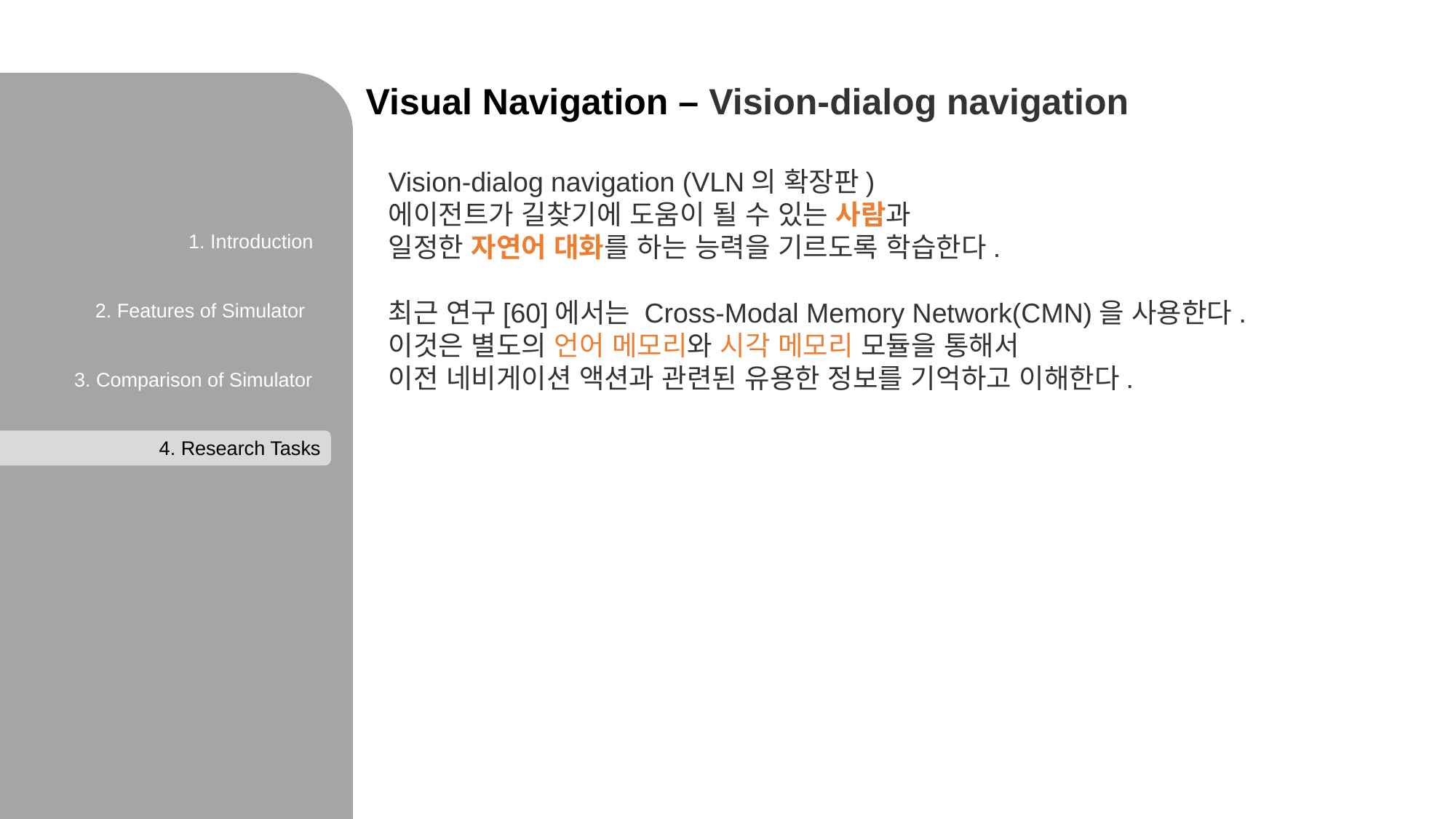

Visual Navigation – Vision-dialog navigation
Vision-dialog navigation (VLN의 확장판)
에이전트가 길찾기에 도움이 될 수 있는 사람과
일정한 자연어 대화를 하는 능력을 기르도록 학습한다.
최근 연구[60]에서는 Cross-Modal Memory Network(CMN)을 사용한다.
이것은 별도의 언어 메모리와 시각 메모리 모듈을 통해서
이전 네비게이션 액션과 관련된 유용한 정보를 기억하고 이해한다.

1. Introduction
2. Features of Simulator
3. Comparison of Simulator

4. Research Tasks